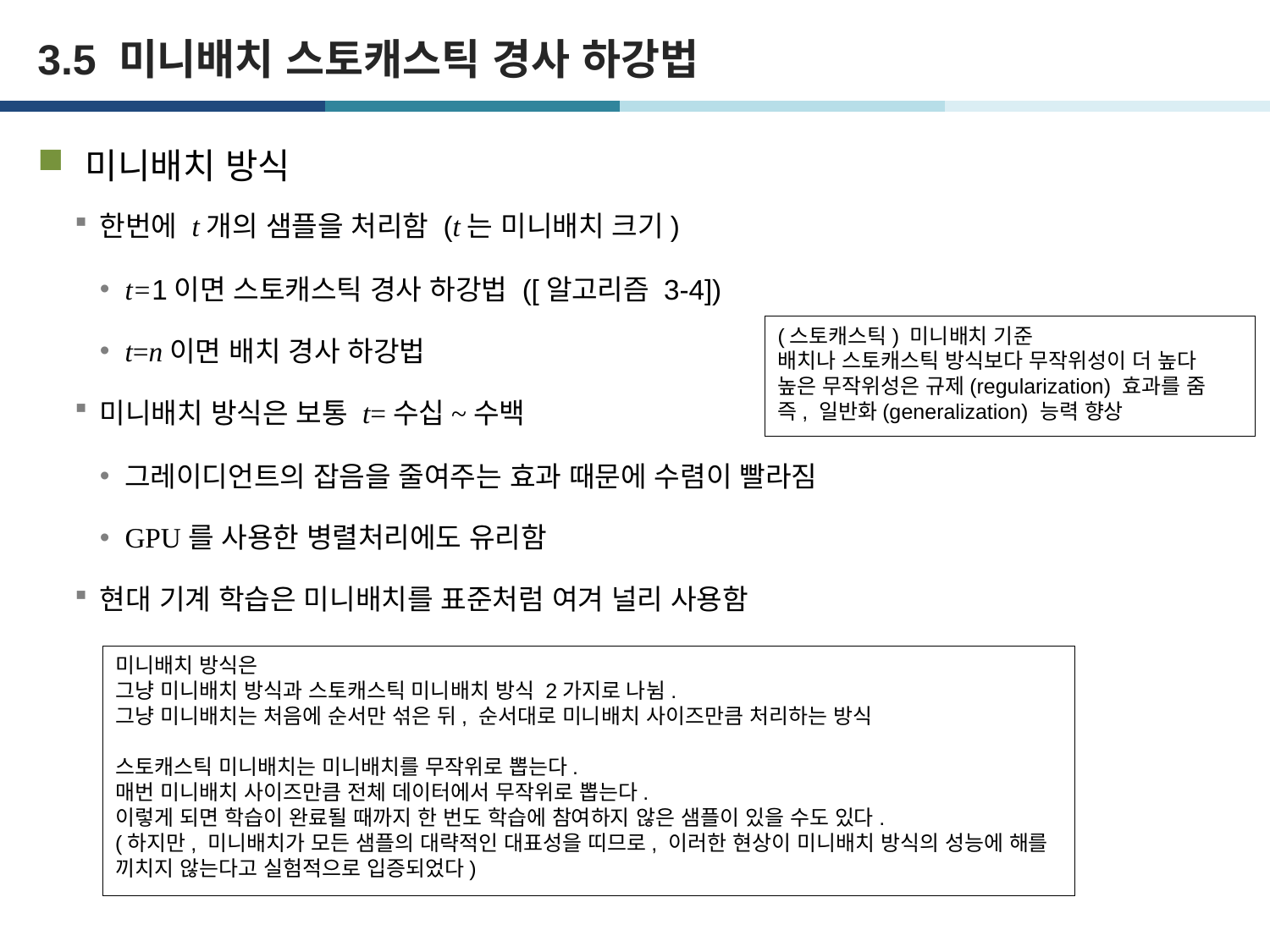

# 3.5 미니배치 스토캐스틱 경사 하강법
미니배치 방식
한번에 t개의 샘플을 처리함 (t는 미니배치 크기)
t=1이면 스토캐스틱 경사 하강법 ([알고리즘 3-4])
t=n이면 배치 경사 하강법
미니배치 방식은 보통 t=수십~수백
그레이디언트의 잡음을 줄여주는 효과 때문에 수렴이 빨라짐
GPU를 사용한 병렬처리에도 유리함
현대 기계 학습은 미니배치를 표준처럼 여겨 널리 사용함

(스토캐스틱) 미니배치 기준
배치나 스토캐스틱 방식보다 무작위성이 더 높다
높은 무작위성은 규제(regularization) 효과를 줌
즉, 일반화(generalization) 능력 향상

미니배치 방식은
그냥 미니배치 방식과 스토캐스틱 미니배치 방식 2가지로 나뉨.
그냥 미니배치는 처음에 순서만 섞은 뒤, 순서대로 미니배치 사이즈만큼 처리하는 방식

스토캐스틱 미니배치는 미니배치를 무작위로 뽑는다.
매번 미니배치 사이즈만큼 전체 데이터에서 무작위로 뽑는다.
이렇게 되면 학습이 완료될 때까지 한 번도 학습에 참여하지 않은 샘플이 있을 수도 있다.
(하지만, 미니배치가 모든 샘플의 대략적인 대표성을 띠므로, 이러한 현상이 미니배치 방식의 성능에 해를 끼치지 않는다고 실험적으로 입증되었다)